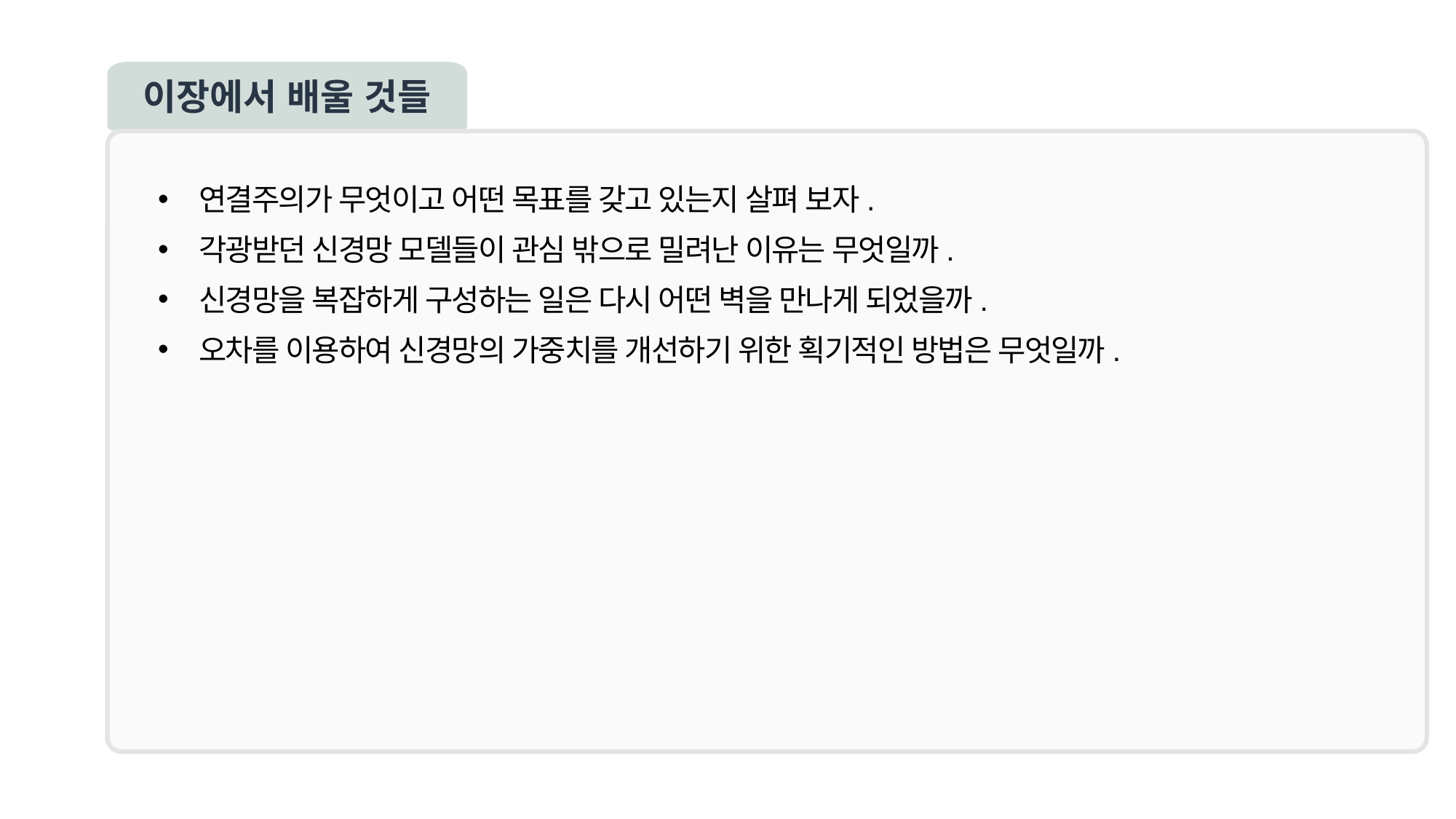

이장에서 배울 것들

연결주의가 무엇이고 어떤 목표를 갖고 있는지 살펴 보자.
각광받던 신경망 모델들이 관심 밖으로 밀려난 이유는 무엇일까.
신경망을 복잡하게 구성하는 일은 다시 어떤 벽을 만나게 되었을까.
오차를 이용하여 신경망의 가중치를 개선하기 위한 획기적인 방법은 무엇일까.